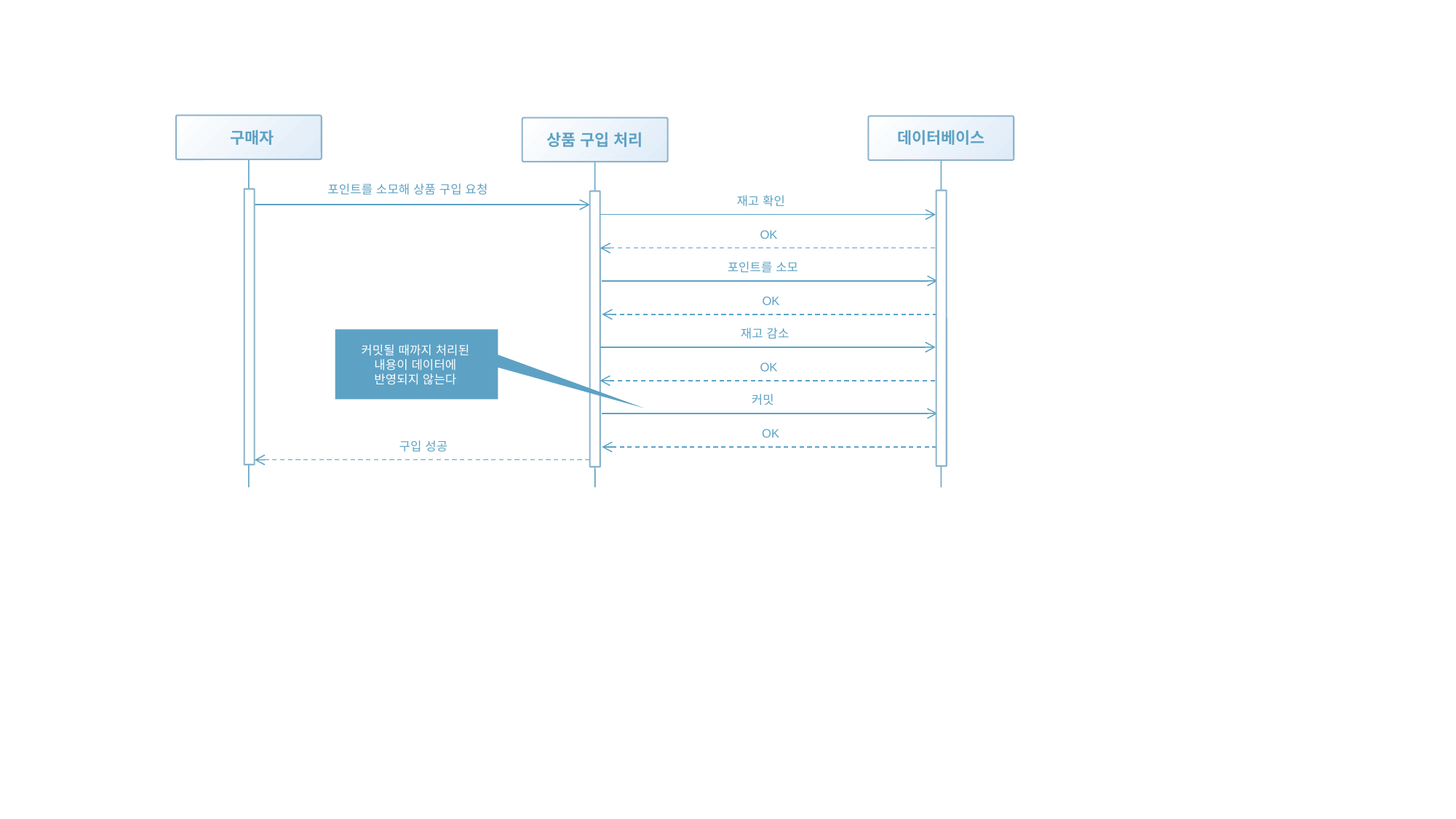

구매자

데이터베이스

상품 구입 처리
포인트를 소모해 상품 구입 요청
재고 확인

OK
포인트를 소모
OK
재고 감소

커밋될 때까지 처리된 내용이 데이터에 반영되지 않는다
OK
커밋
OK
구입 성공